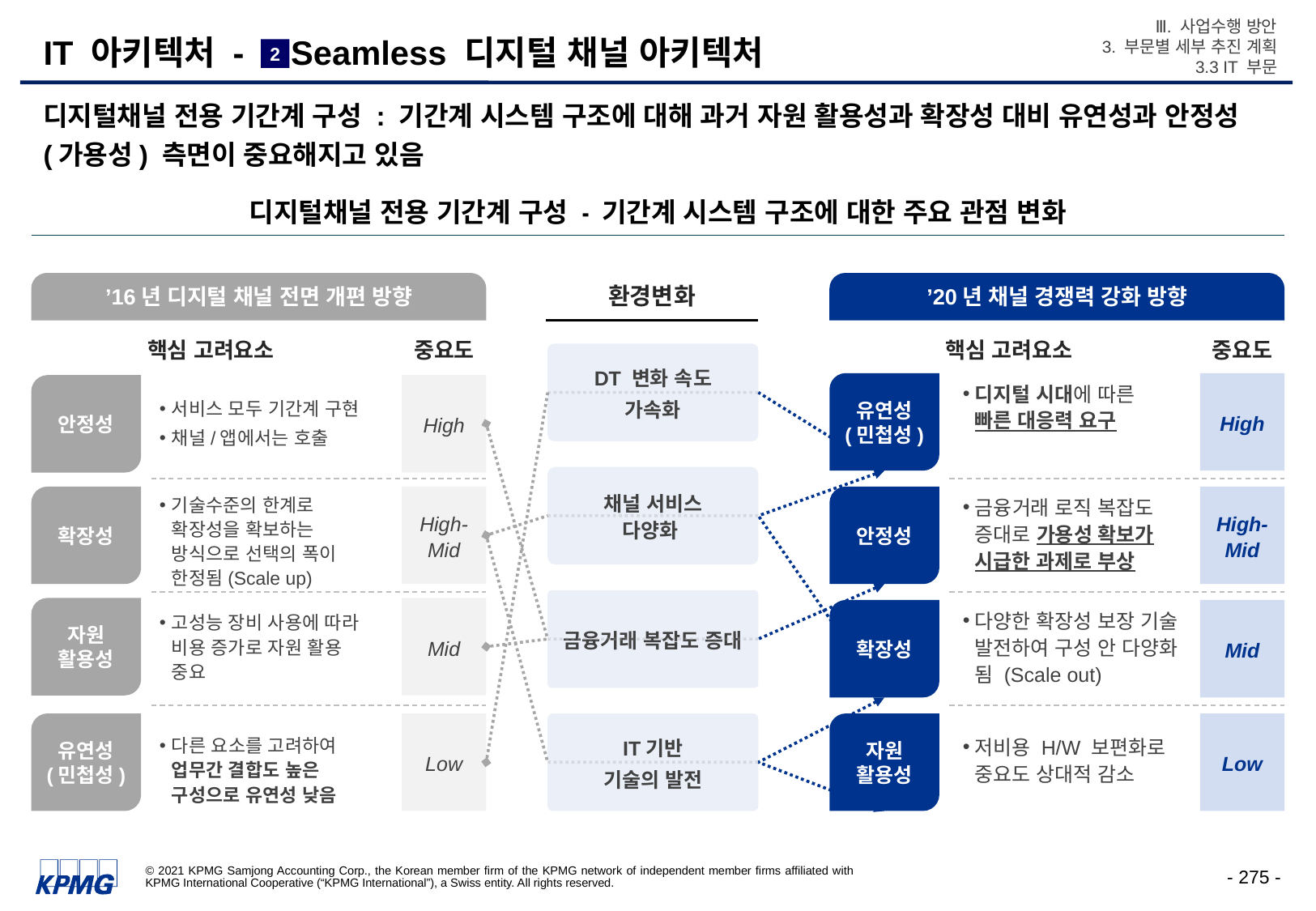

Ⅲ. 사업수행 방안
3. 부문별 세부 추진 계획
3.3 IT 부문
# IT 아키텍처 -     Seamless 디지털 채널 아키텍처
2
디지털채널 전용 기간계 구성 : 기간계 시스템 구조에 대해 과거 자원 활용성과 확장성 대비 유연성과 안정성 (가용성) 측면이 중요해지고 있음
디지털채널 전용 기간계 구성 - 기간계 시스템 구조에 대한 주요 관점 변화
’16년 디지털 채널 전면 개편 방향
환경변화
’20년 채널 경쟁력 강화 방향
중요도
핵심 고려요소
중요도
핵심 고려요소
DT 변화 속도
가속화
유연성
(민첩성)
디지털 시대에 따른 빠른 대응력 요구
High
High
안정성
서비스 모두 기간계 구현
채널/앱에서는 호출

채널 서비스
다양화
기술수준의 한계로 확장성을 확보하는 방식으로 선택의 폭이 한정됨(Scale up)
High-Mid
안정성
금융거래 로직 복잡도 증대로 가용성 확보가 시급한 과제로 부상
High-Mid
확장성
금융거래 복잡도 증대
자원
활용성
Mid
확장성
다양한 확장성 보장 기술 발전하여 구성 안 다양화 됨 (Scale out)
Mid
고성능 장비 사용에 따라 비용 증가로 자원 활용 중요
IT기반
기술의 발전
유연성
(민첩성)
Low
자원
활용성
Low
다른 요소를 고려하여 업무간 결합도 높은 구성으로 유연성 낮음
저비용 H/W 보편화로 중요도 상대적 감소